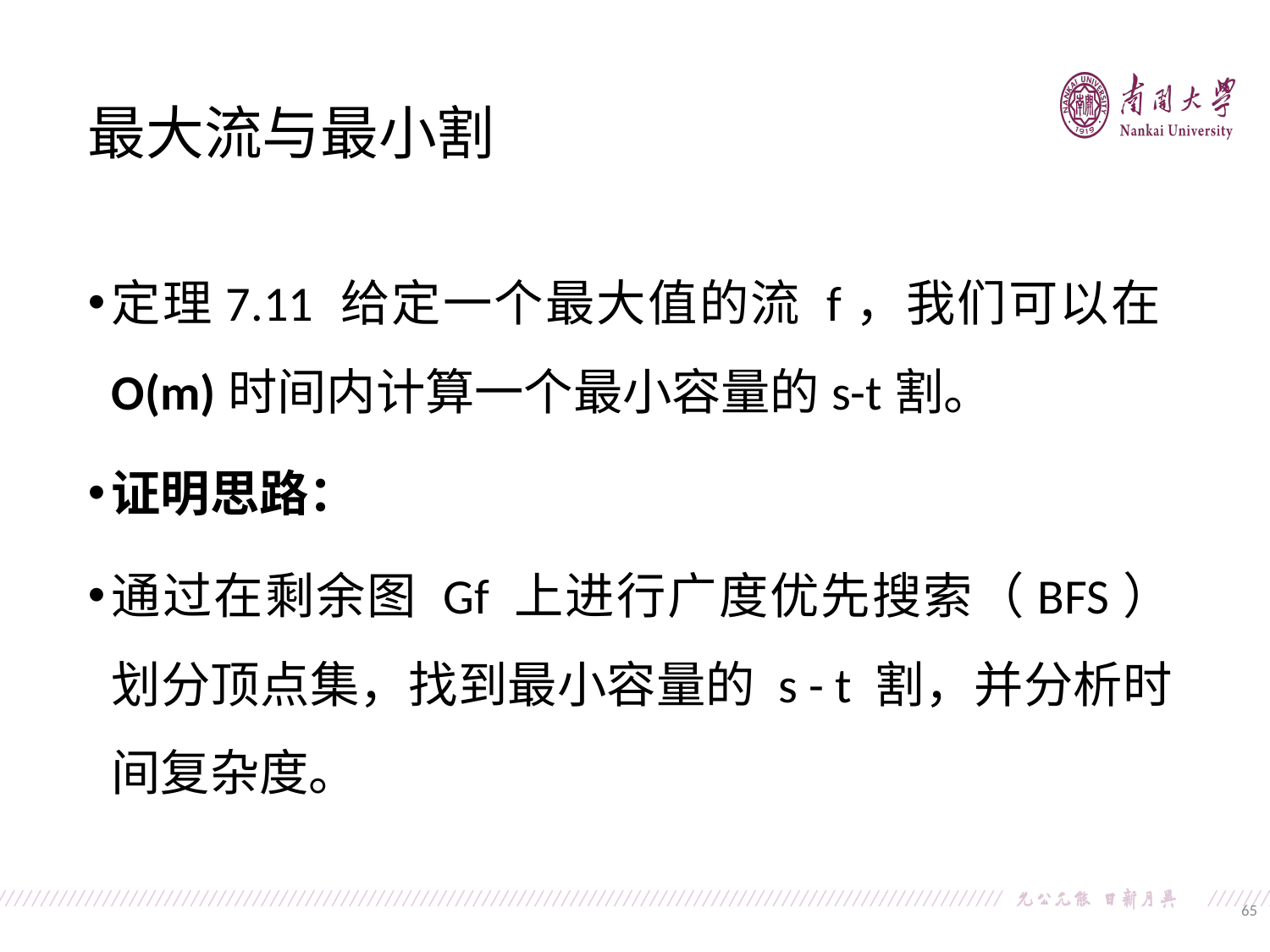

最大流与最小割
定理7.11 给定一个最大值的流 f，我们可以在O(m)时间内计算一个最小容量的s-t割。
证明思路：
通过在剩余图 Gf 上进行广度优先搜索（BFS）划分顶点集，找到最小容量的 s - t 割，并分析时间复杂度。
65